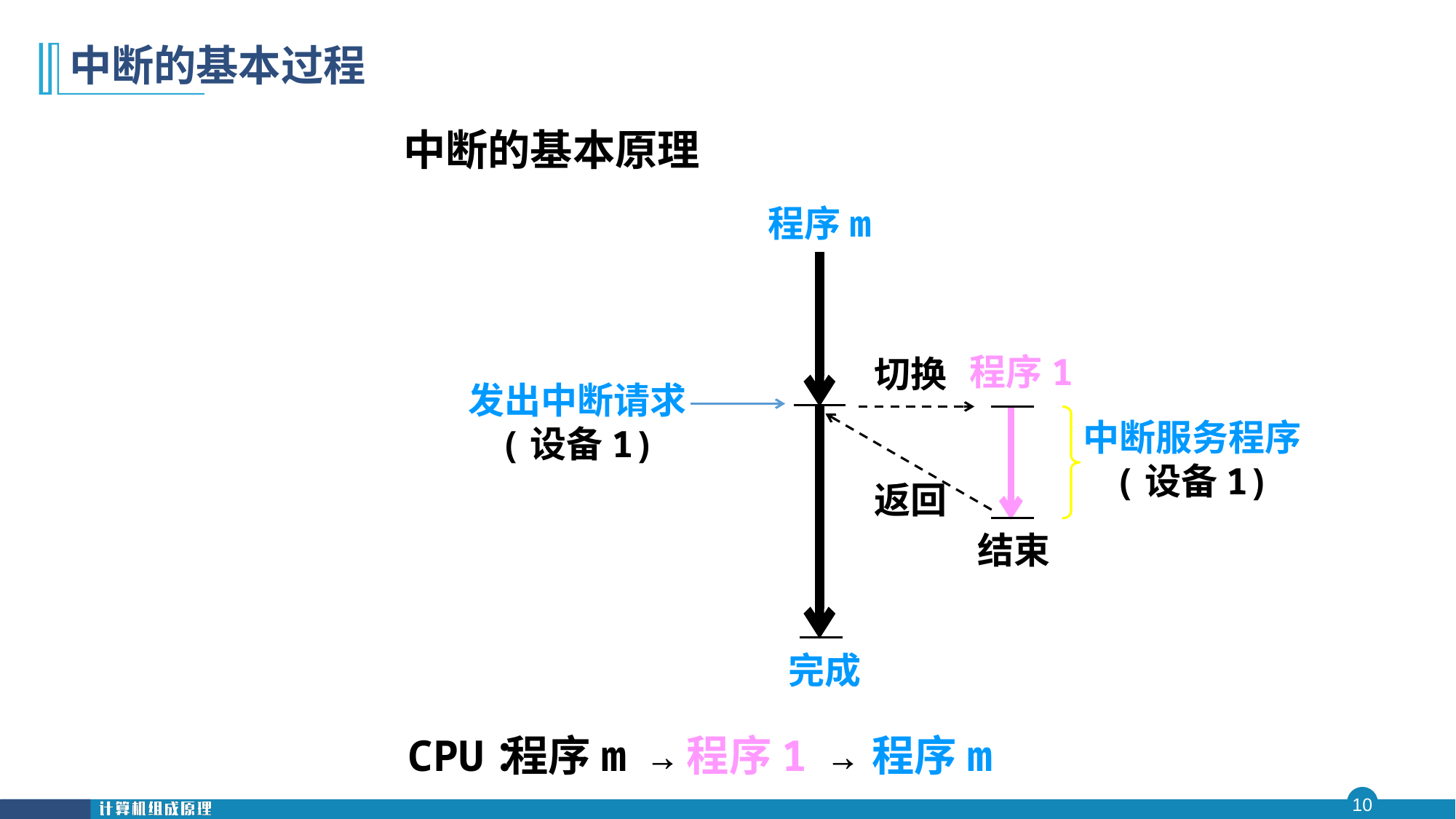

# 中断的基本过程
中断的基本原理
程序m
程序1
切换
发出中断请求
(设备1)

中断服务程序
(设备1)
返回
结束
完成
CPU：
程序m
→
程序1
→
程序m